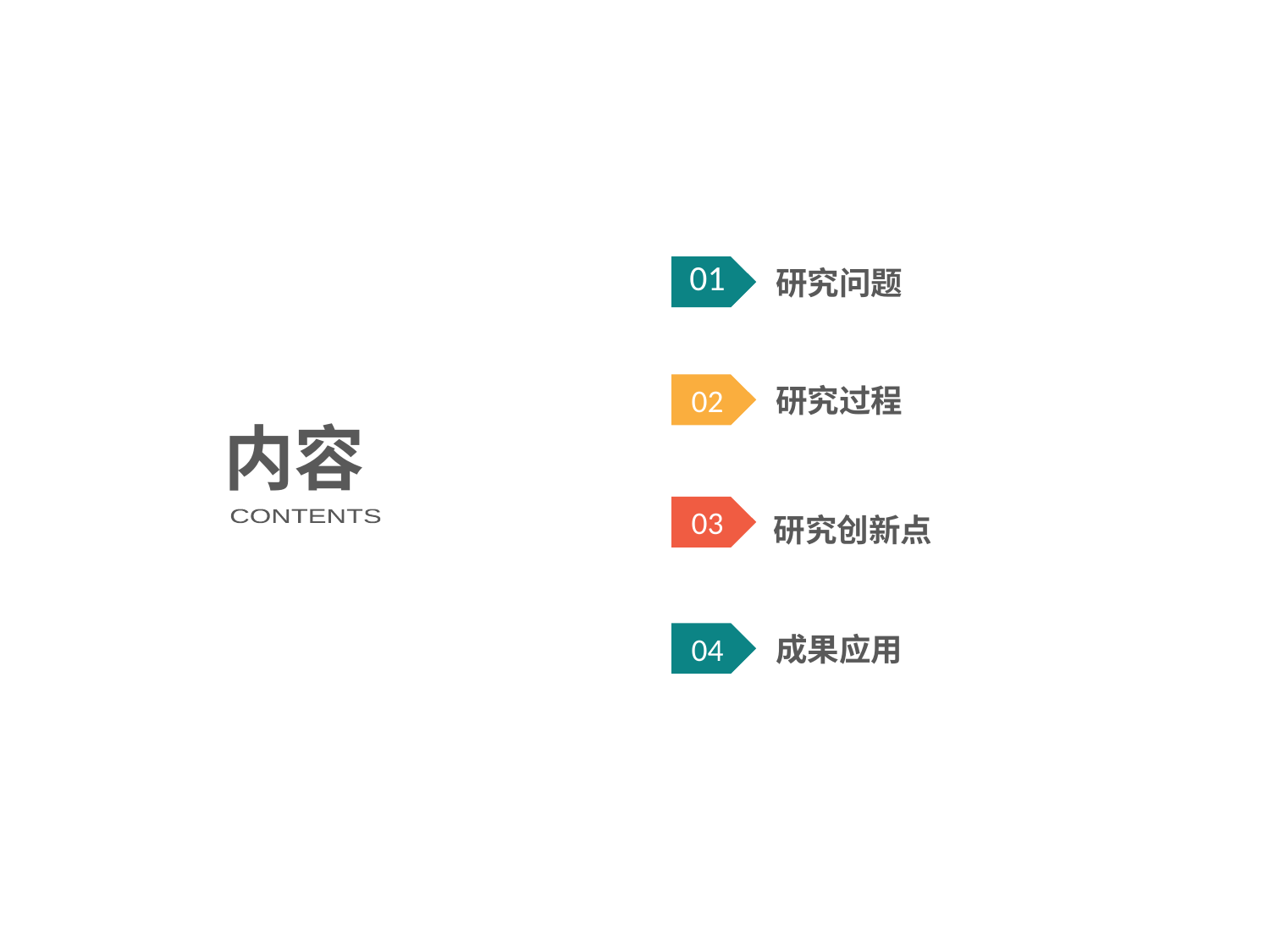

研究问题
01
研究过程
02
内容
CONTENTS
研究创新点
03
成果应用
04